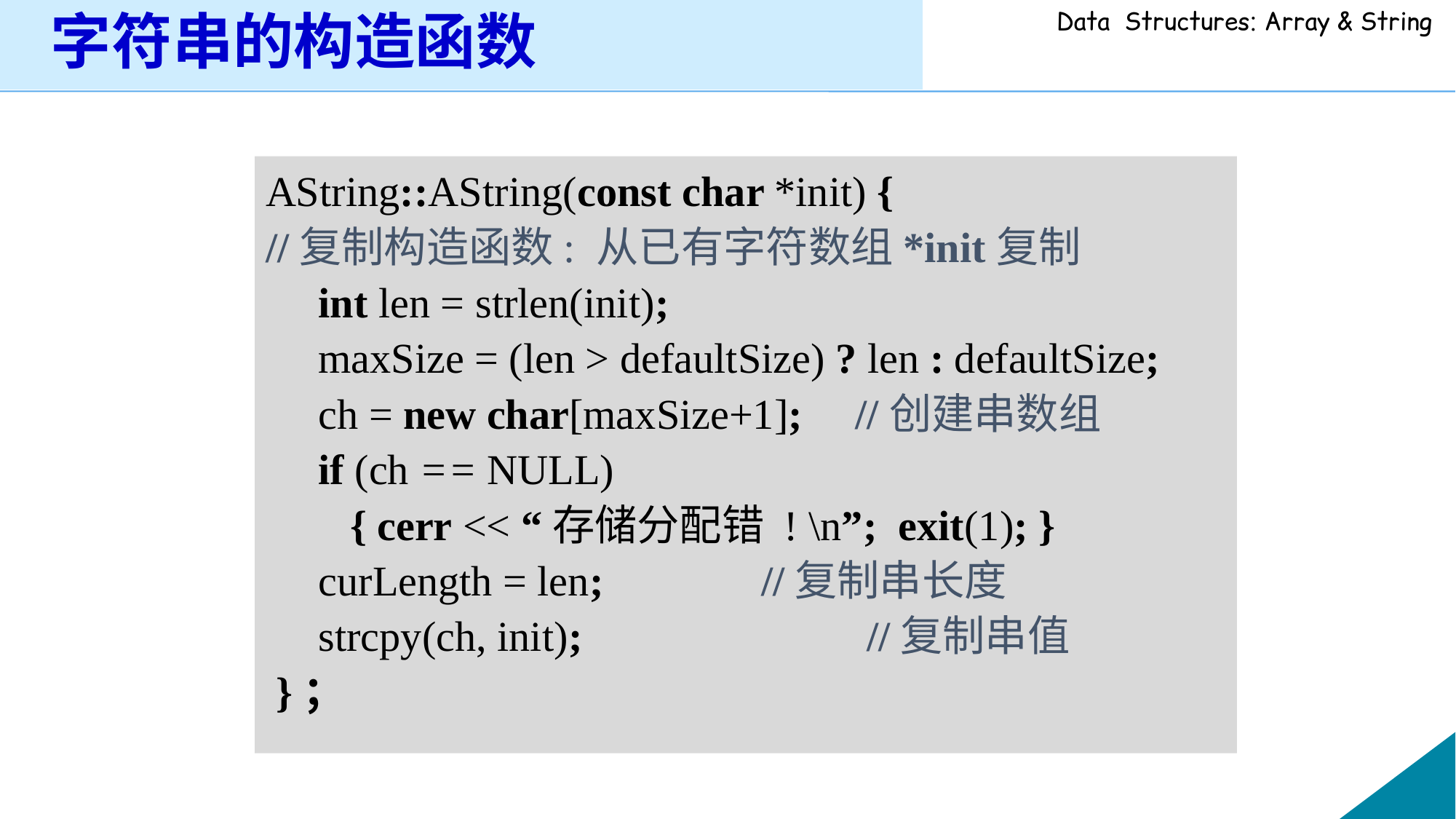

# 字符串的构造函数
AString::AString(const char *init) {
//复制构造函数: 从已有字符数组*init复制
     int len = strlen(init);
     maxSize = (len > defaultSize) ? len : defaultSize;
     ch = new char[maxSize+1];     //创建串数组
     if (ch == NULL)
        { cerr << “存储分配错 ! \n”;  exit(1); }
     curLength = len;	 	   //复制串长度
     strcpy(ch, init);		             //复制串值
 }；